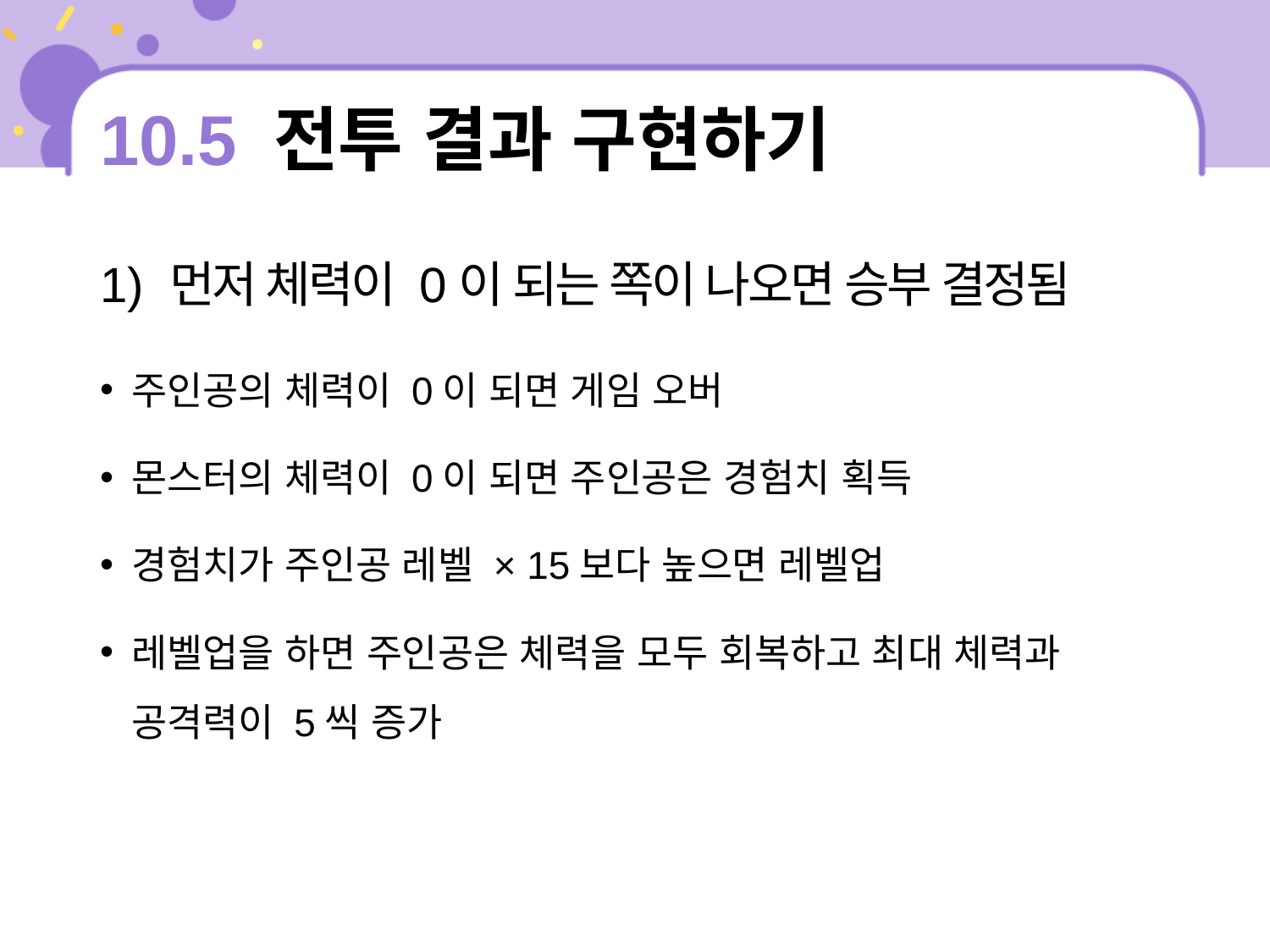

# 10.5 전투 결과 구현하기
1) 먼저 체력이 0이 되는 쪽이 나오면 승부 결정됨
주인공의 체력이 0이 되면 게임 오버
몬스터의 체력이 0이 되면 주인공은 경험치 획득
경험치가 주인공 레벨 × 15보다 높으면 레벨업
레벨업을 하면 주인공은 체력을 모두 회복하고 최대 체력과 공격력이 5씩 증가